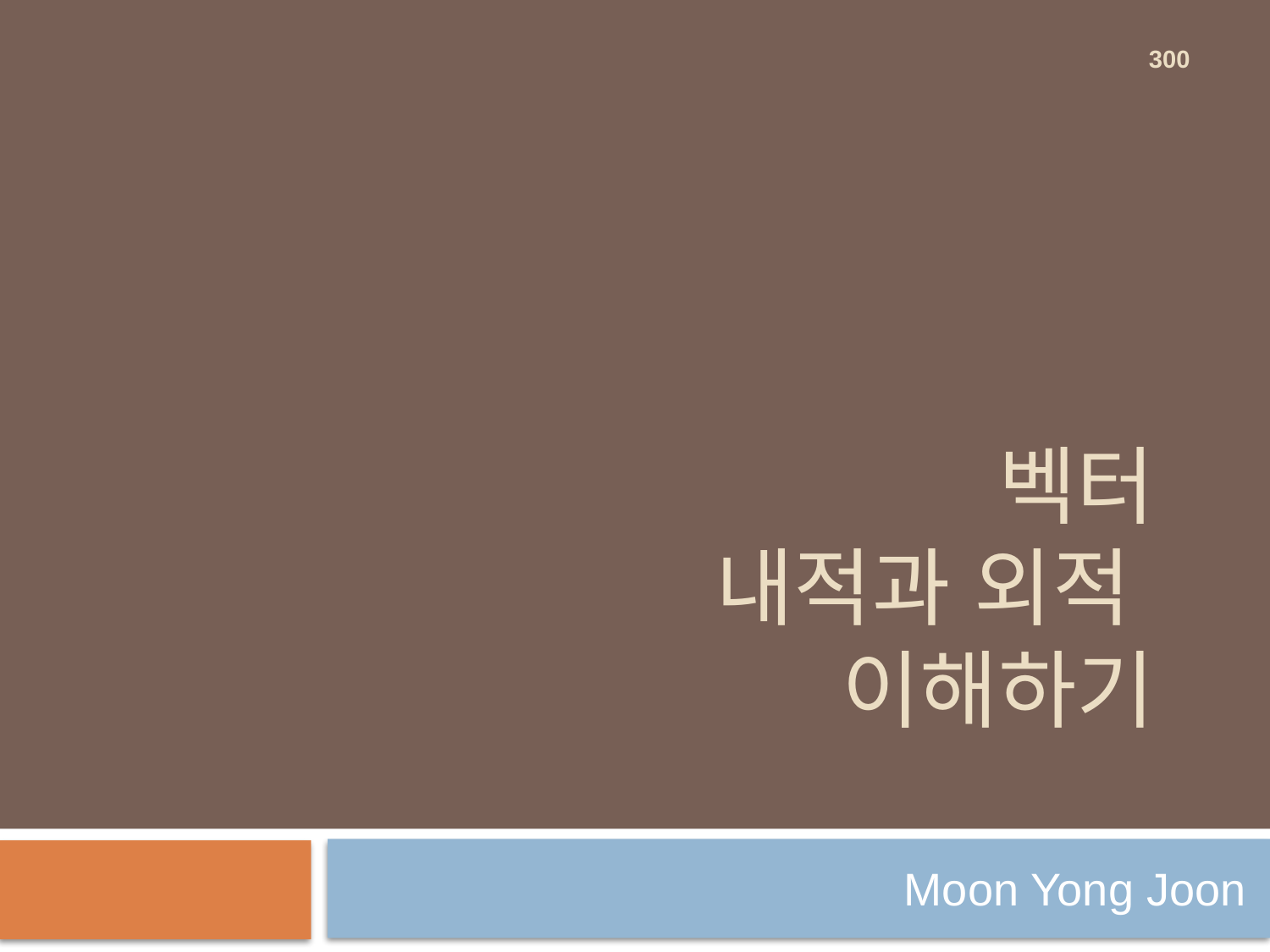

300
# 벡터 내적과 외적 이해하기
Moon Yong Joon